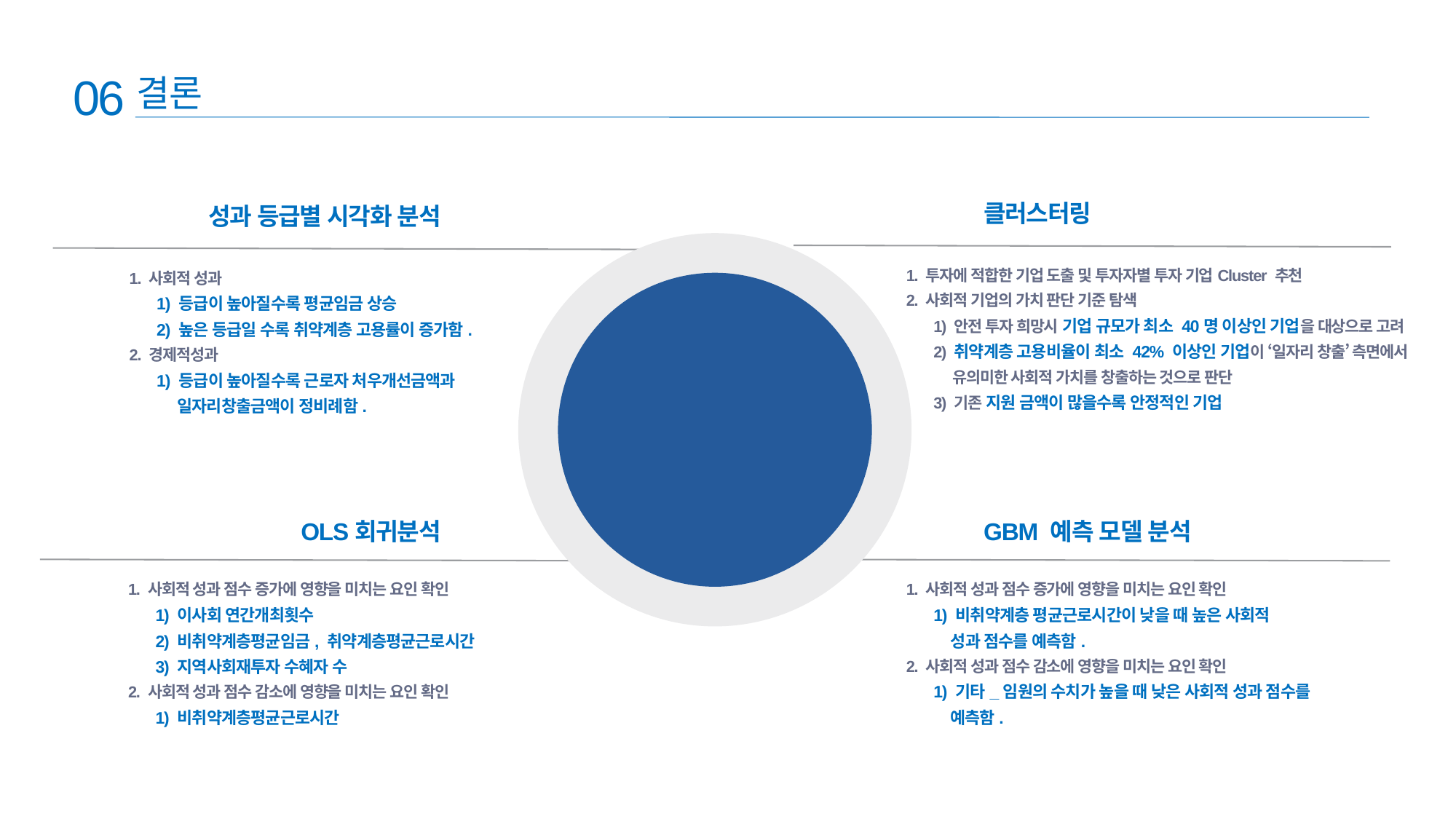

06
결론
클러스터링
1. 투자에 적합한 기업 도출 및 투자자별 투자 기업Cluster 추천
2. 사회적 기업의 가치 판단 기준 탐색
	1) 안전 투자 희망시 기업 규모가 최소 40명 이상인 기업을 대상으로 고려
	2) 취약계층 고용비율이 최소 42% 이상인 기업이 ‘일자리 창출’ 측면에서
	    유의미한 사회적 가치를 창출하는 것으로 판단
 	3) 기존 지원 금액이 많을수록 안정적인 기업
성과 등급별 시각화 분석
1. 사회적 성과
	1) 등급이 높아질수록 평균임금 상승
	2) 높은 등급일 수록 취약계층 고용률이 증가함.
2. 경제적성과
	1) 등급이 높아질수록 근로자 처우개선금액과
	    일자리창출금액이 정비례함.

사회적 기업
성과
OLS회귀분석
1. 사회적 성과 점수 증가에 영향을 미치는 요인 확인
	1) 이사회 연간개최횟수
	2) 비취약계층평균임금, 취약계층평균근로시간
	3) 지역사회재투자 수혜자 수
2. 사회적 성과 점수 감소에 영향을 미치는 요인 확인
	1) 비취약계층평균근로시간
GBM 예측 모델 분석
1. 사회적 성과 점수 증가에 영향을 미치는 요인 확인
	1) 비취약계층 평균근로시간이 낮을 때 높은 사회적
          성과 점수를 예측함.
2. 사회적 성과 점수 감소에 영향을 미치는 요인 확인
	1) 기타_임원의 수치가 높을 때 낮은 사회적 성과 점수를
	   예측함.